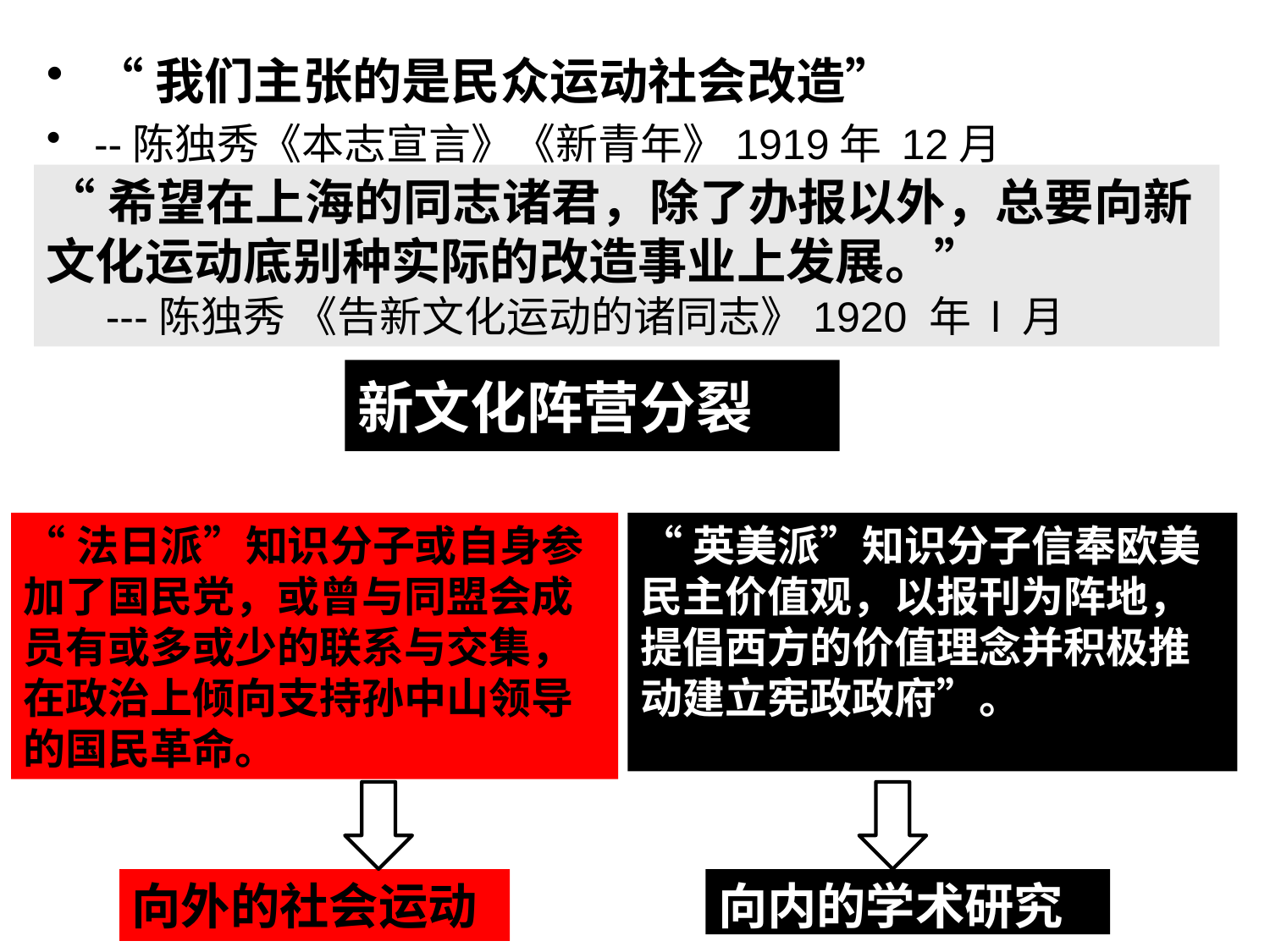

“我们主张的是民众运动社会改造”
--陈独秀《本志宣言》《新青年》1919年 12月
“希望在上海的同志诸君，除了办报以外，总要向新文化运动底别种实际的改造事业上发展。”
     ---陈独秀 《告新文化运动的诸同志》1920 年 l 月
新文化阵营分裂
“法日派”知识分子或自身参加了国民党，或曾与同盟会成员有或多或少的联系与交集，在政治上倾向支持孙中山领导的国民革命。
“英美派”知识分子信奉欧美民主价值观，以报刊为阵地，提倡西方的价值理念并积极推动建立宪政政府”。

向外的社会运动
向内的学术研究